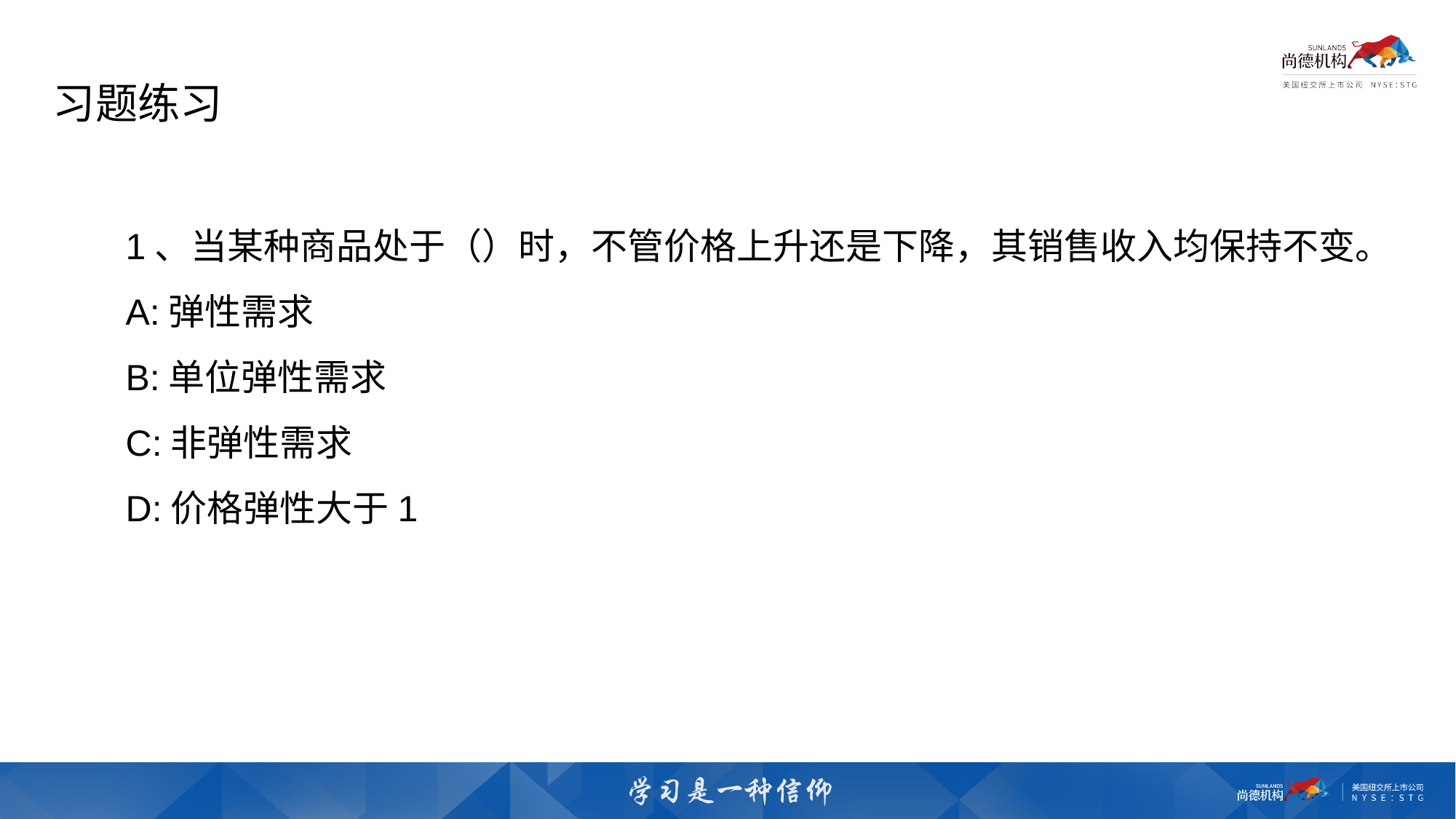

习题练习
1、当某种商品处于（）时，不管价格上升还是下降，其销售收入均保持不变。
A:弹性需求
B:单位弹性需求
C:非弹性需求
D:价格弹性大于1